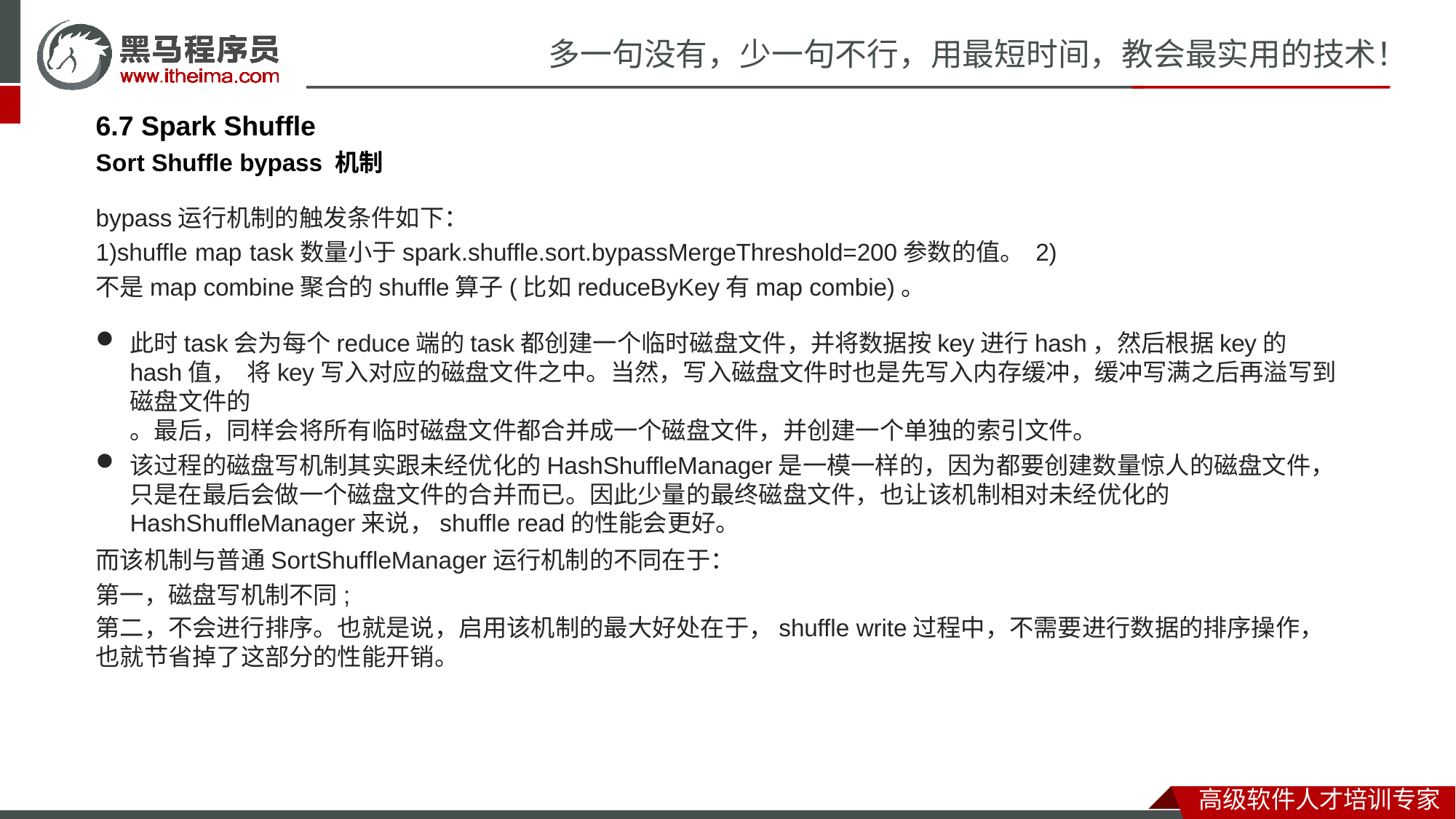

# 多一句没有，少一句不行，用最短时间，教会最实用的技术！

6.7 Spark Shuffle
Sort Shuffle bypass 机制
bypass运行机制的触发条件如下：
1)shuffle map task数量小于spark.shuffle.sort.bypassMergeThreshold=200参数的值。 2)不是map combine聚合的shuffle算子(比如reduceByKey有map combie)。

此时task会为每个reduce端的task都创建一个临时磁盘文件，并将数据按key进行hash，然后根据key的hash值，  将key写入对应的磁盘文件之中。当然，写入磁盘文件时也是先写入内存缓冲，缓冲写满之后再溢写到磁盘文件的
。最后，同样会将所有临时磁盘文件都合并成一个磁盘文件，并创建一个单独的索引文件。
该过程的磁盘写机制其实跟未经优化的HashShuffleManager是一模一样的，因为都要创建数量惊人的磁盘文件，  只是在最后会做一个磁盘文件的合并而已。因此少量的最终磁盘文件，也让该机制相对未经优化的 HashShuffleManager来说，shuffle read的性能会更好。
而该机制与普通SortShuffleManager运行机制的不同在于： 第一，磁盘写机制不同;
第二，不会进行排序。也就是说，启用该机制的最大好处在于，shuffle write过程中，不需要进行数据的排序操作，  也就节省掉了这部分的性能开销。
高级软件人才培训专家